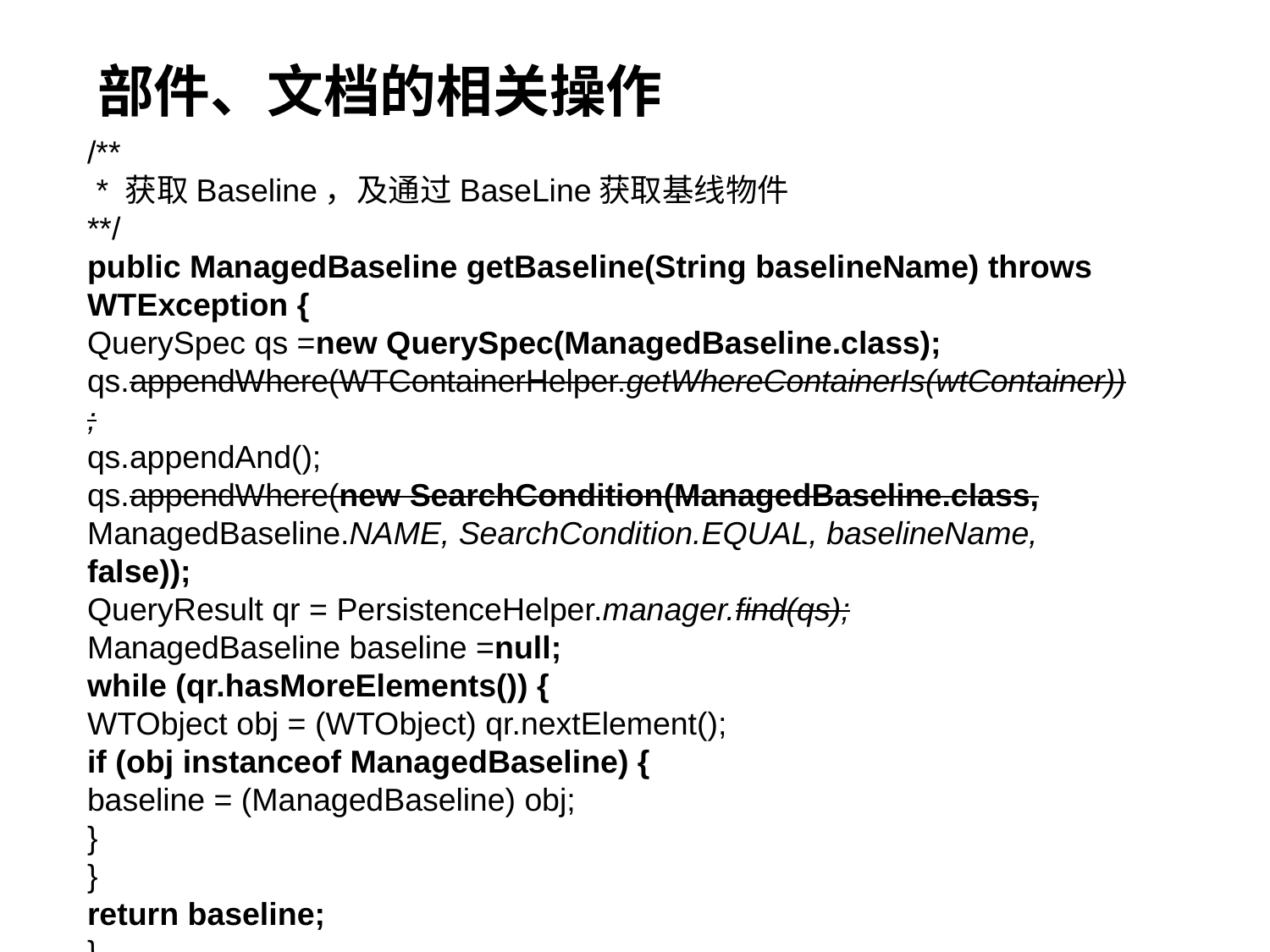

# 部件、文档的相关操作
/**
 * 获取Baseline，及通过BaseLine获取基线物件
**/
public ManagedBaseline getBaseline(String baselineName) throws WTException {
QuerySpec qs =new QuerySpec(ManagedBaseline.class);
qs.appendWhere(WTContainerHelper.getWhereContainerIs(wtContainer));
qs.appendAnd();
qs.appendWhere(new SearchCondition(ManagedBaseline.class,
ManagedBaseline.NAME, SearchCondition.EQUAL, baselineName,
false));
QueryResult qr = PersistenceHelper.manager.find(qs);
ManagedBaseline baseline =null;
while (qr.hasMoreElements()) {
WTObject obj = (WTObject) qr.nextElement();
if (obj instanceof ManagedBaseline) {
baseline = (ManagedBaseline) obj;
}
}
return baseline;
}